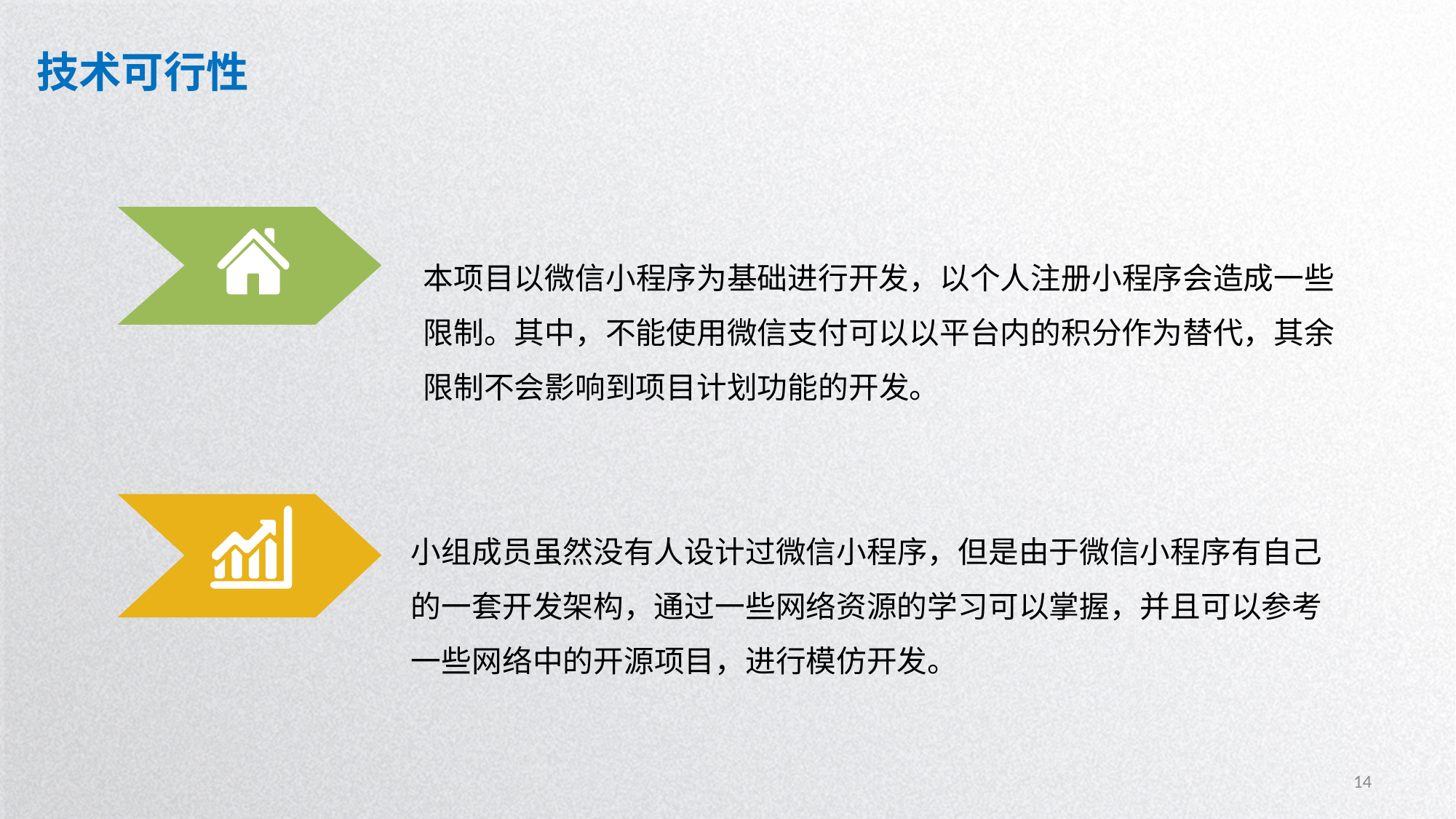

技术可行性

本项目以微信小程序为基础进行开发，以个人注册小程序会造成一些限制。其中，不能使用微信支付可以以平台内的积分作为替代，其余限制不会影响到项目计划功能的开发。

小组成员虽然没有人设计过微信小程序，但是由于微信小程序有自己的一套开发架构，通过一些网络资源的学习可以掌握，并且可以参考一些网络中的开源项目，进行模仿开发。
14